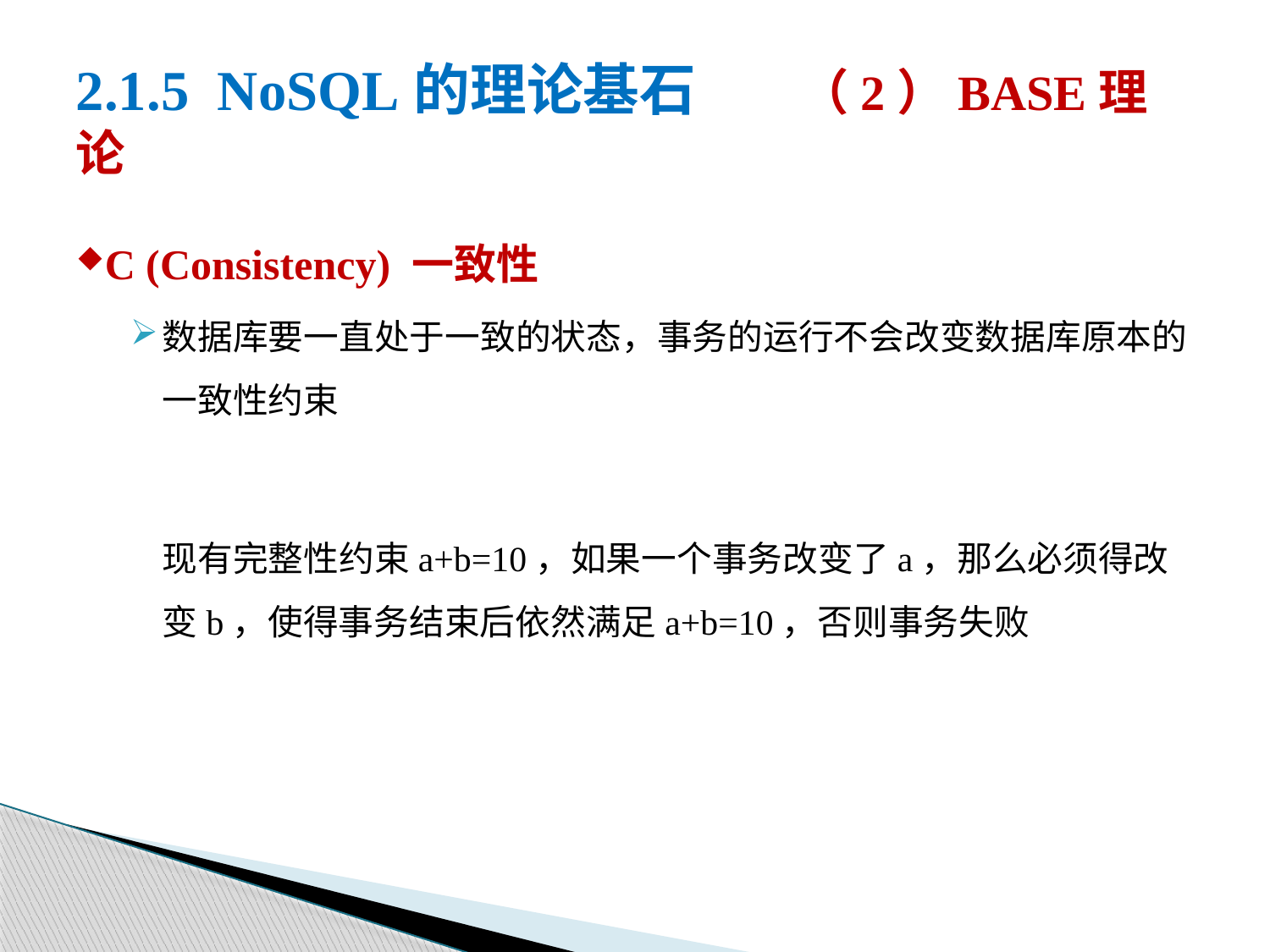

# 2.1.5  NoSQL的理论基石        （2）BASE理论
C (Consistency) 一致性
数据库要一直处于一致的状态，事务的运行不会改变数据库原本的一致性约束

现有完整性约束a+b=10，如果一个事务改变了a，那么必须得改变b，使得事务结束后依然满足a+b=10，否则事务失败